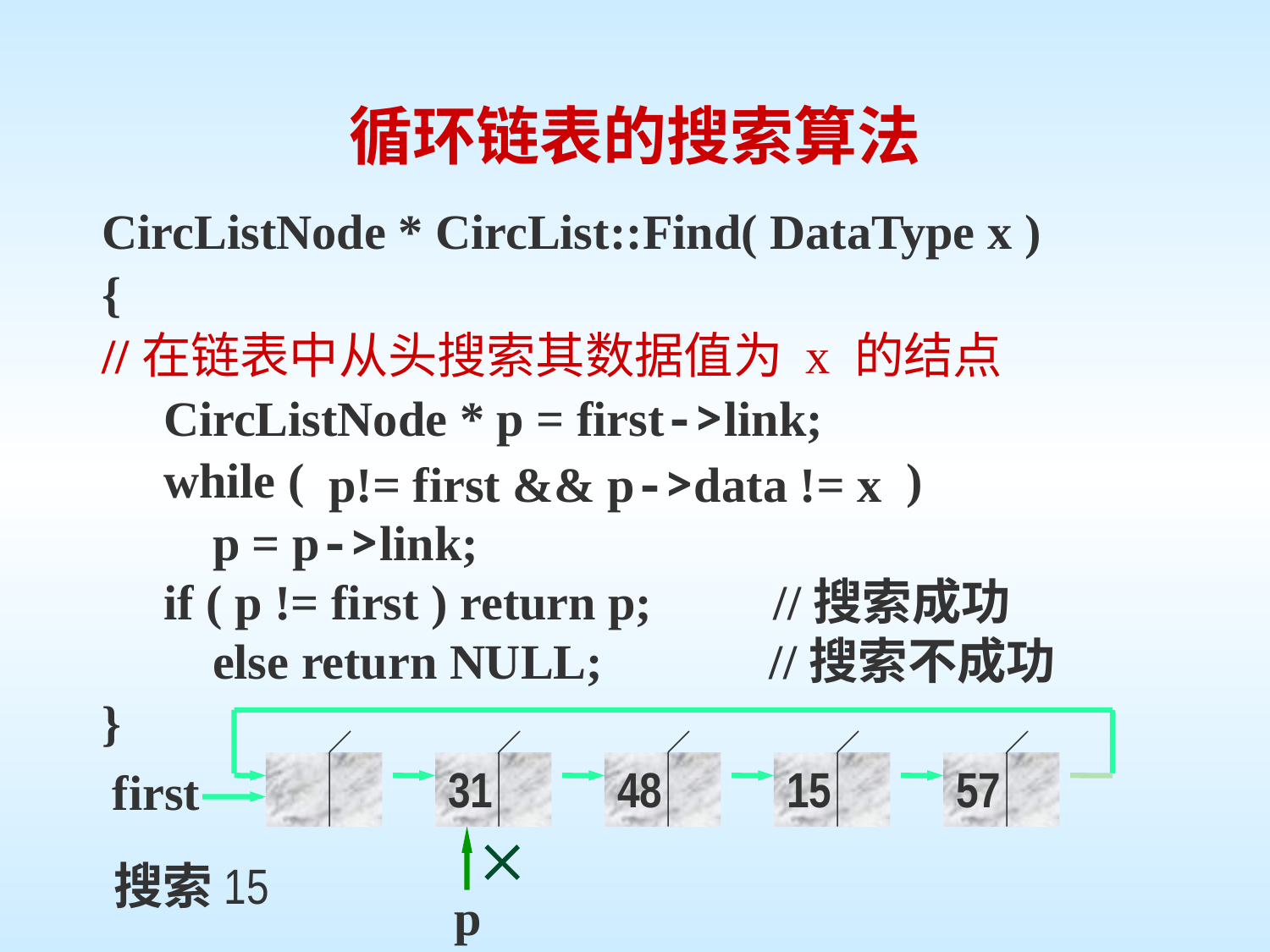

循环链表的搜索算法
CircListNode * CircList::Find( DataType x )
{
//在链表中从头搜索其数据值为 x 的结点
     CircListNode * p = first->link;
     while (                                                 )
         p = p->link;
     if ( p != first ) return p;	   //搜索成功
         else return NULL;	             //搜索不成功
}
p!= first && p->data != x

31

48

15

57

first

×

搜索15
p